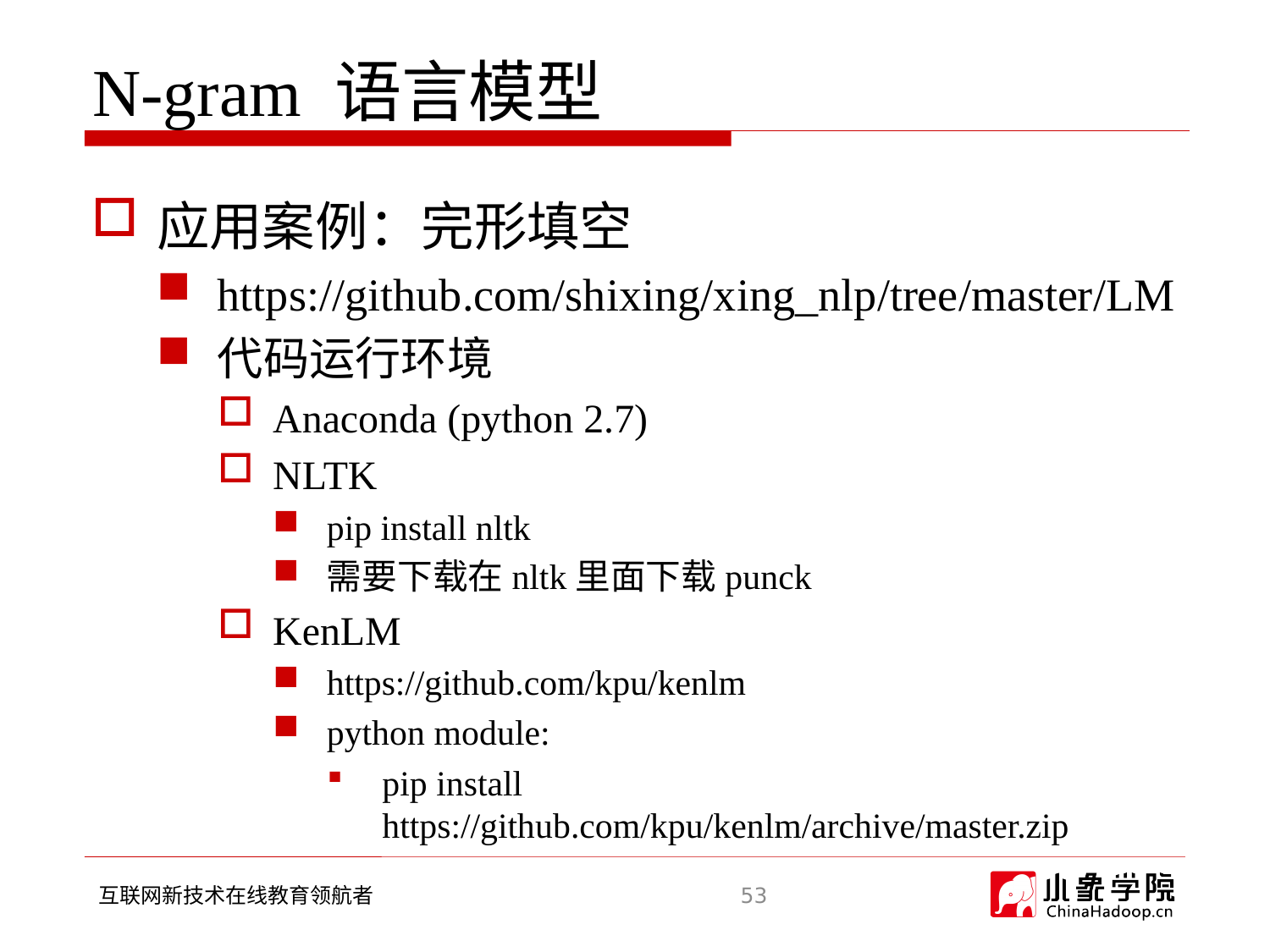

# N-gram 语言模型
应用案例：完形填空
https://github.com/shixing/xing_nlp/tree/master/LM
代码运行环境
Anaconda (python 2.7)
NLTK
pip install nltk
需要下载在nltk里面下载punck
KenLM
https://github.com/kpu/kenlm
python module:
pip install https://github.com/kpu/kenlm/archive/master.zip
53